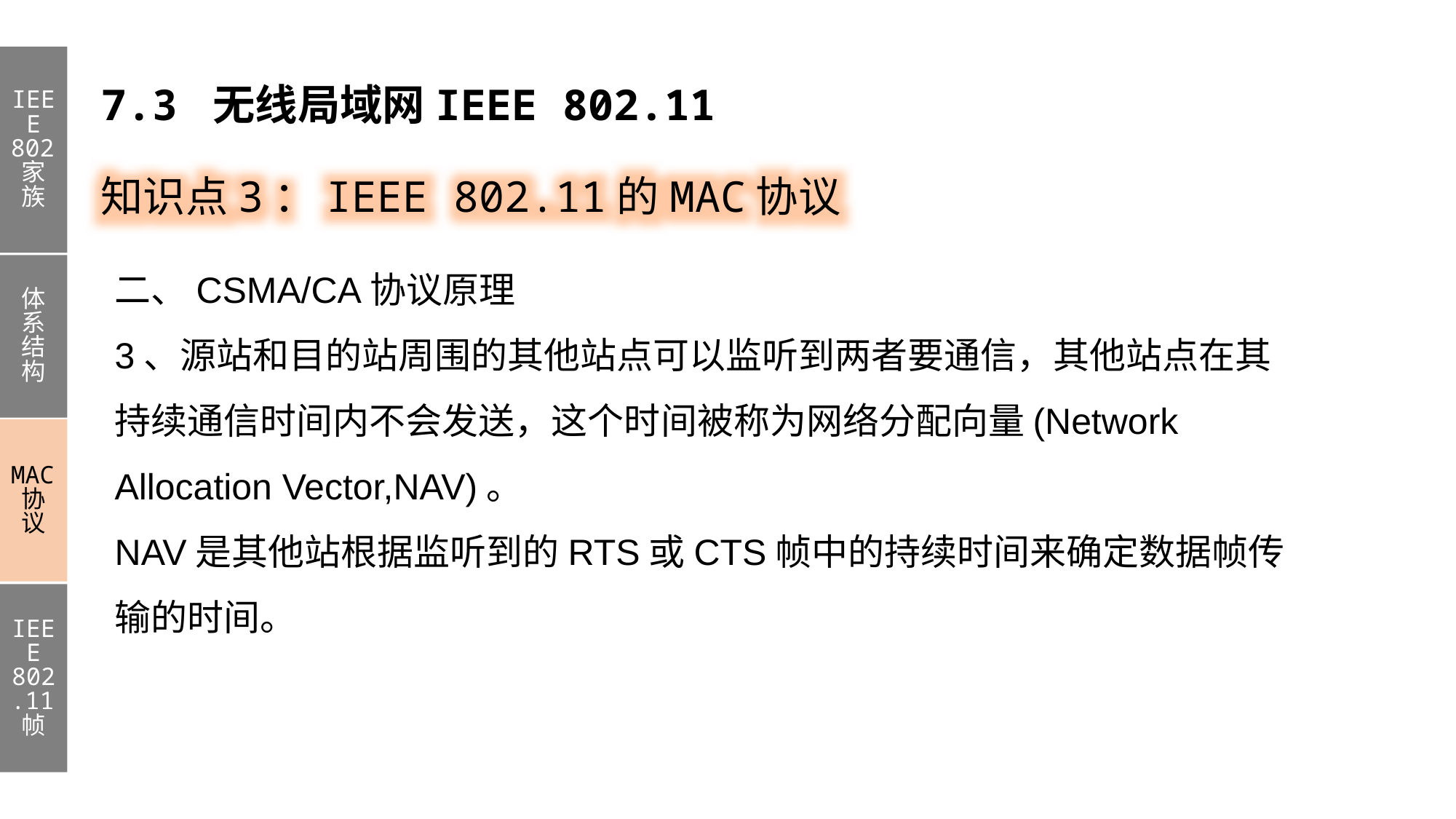

IEEE 802家族
体系结构
MAC协议
IEEE 802.11帧
7.3 无线局域网IEEE 802.11
知识点3：IEEE 802.11的MAC协议
二、CSMA/CA协议原理
3、源站和目的站周围的其他站点可以监听到两者要通信，其他站点在其持续通信时间内不会发送，这个时间被称为网络分配向量(Network Allocation Vector,NAV)。
NAV是其他站根据监听到的RTS或CTS帧中的持续时间来确定数据帧传输的时间。